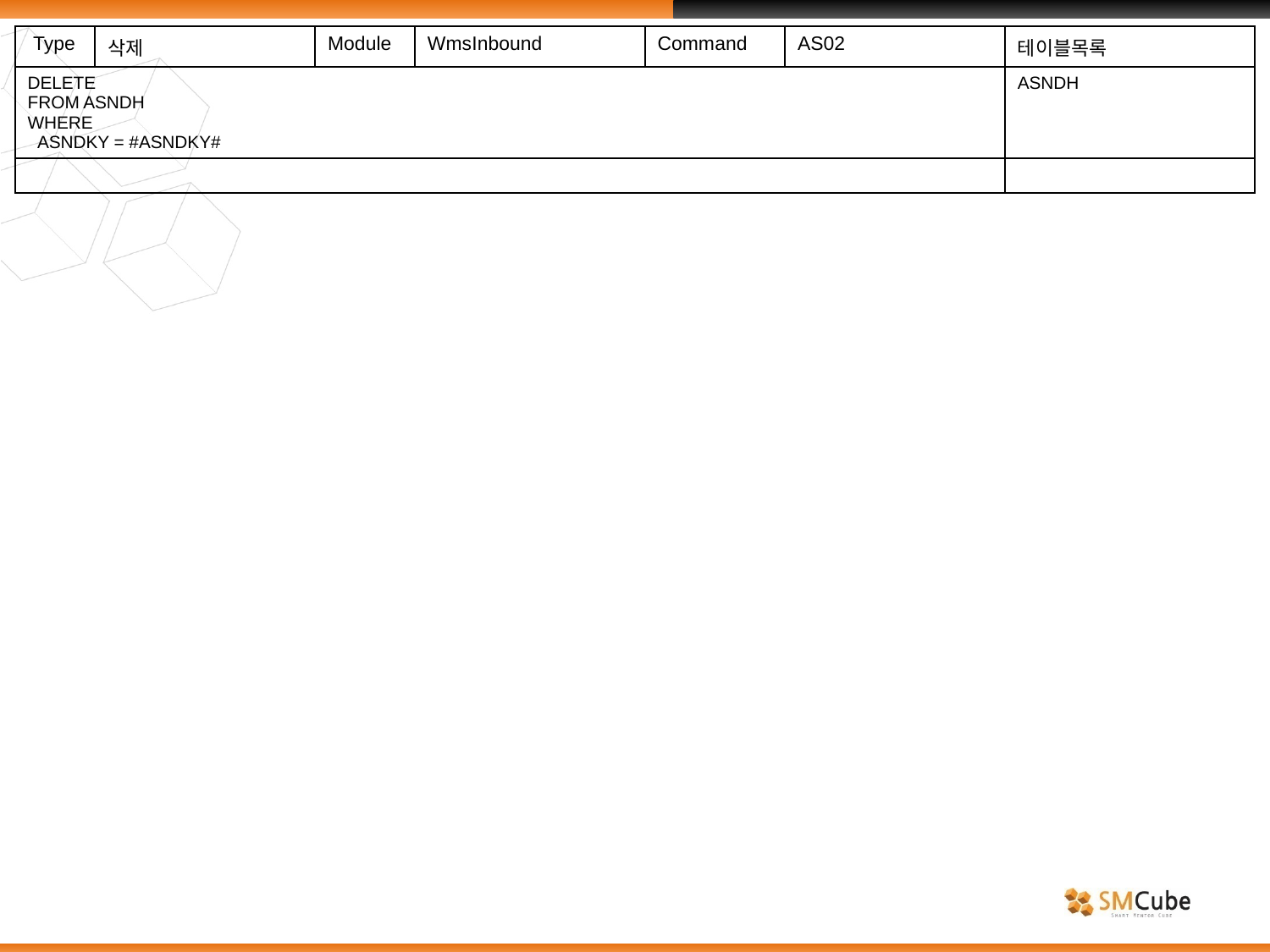

| Type | 삭제 | Module | WmsInbound | Command | AS02 | 테이블목록 |
| --- | --- | --- | --- | --- | --- | --- |
| DELETE FROM ASNDH WHERE ASNDKY = #ASNDKY# |  |  |  |  |  | ASNDH |
|  |  |  |  |  |  |  |